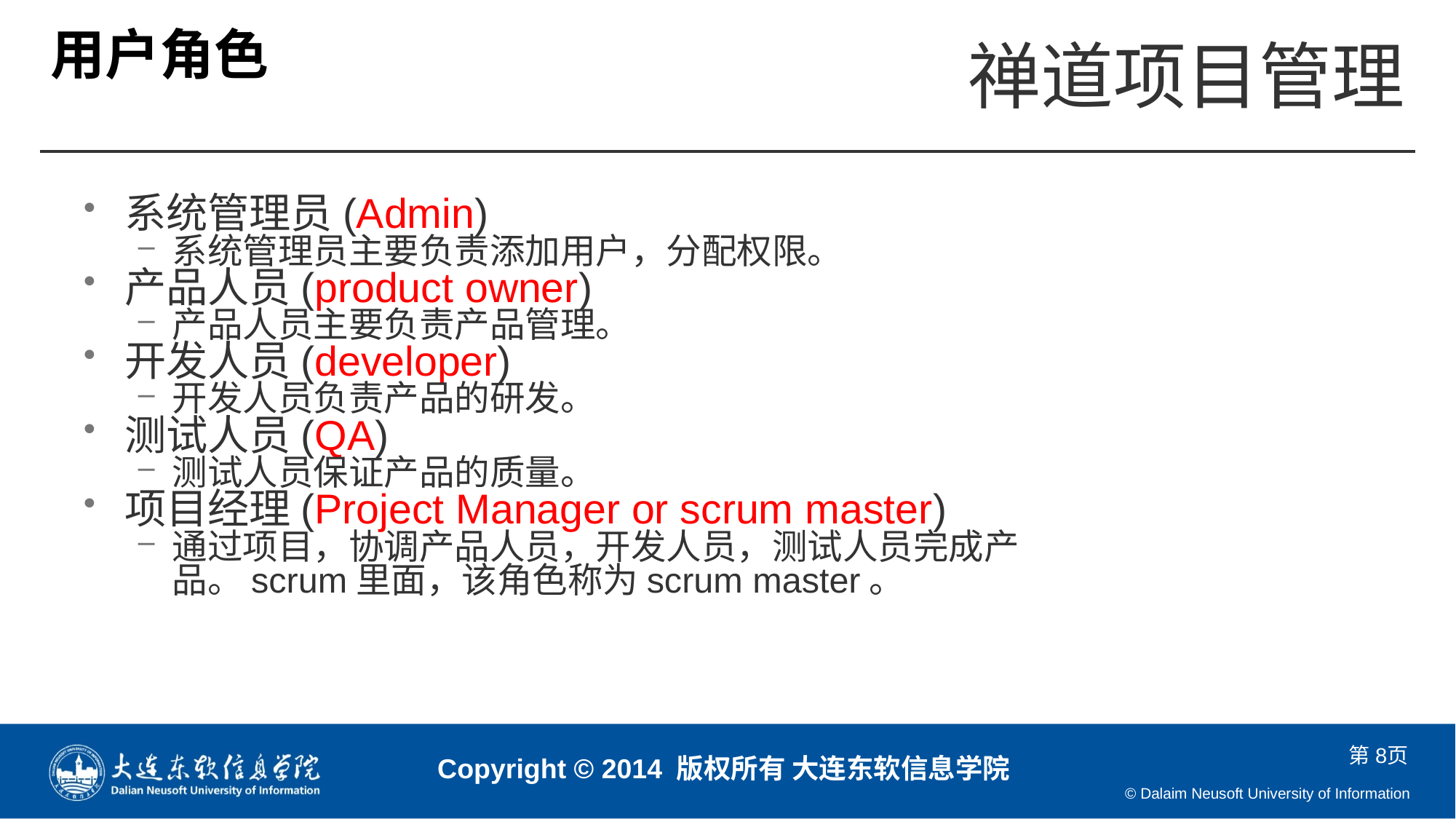

# 用户角色

系统管理员(Admin)
系统管理员主要负责添加用户，分配权限。
产品人员(product owner)
产品人员主要负责产品管理。
开发人员(developer)
开发人员负责产品的研发。
测试人员(QA)
测试人员保证产品的质量。
项目经理(Project Manager or scrum master)
通过项目，协调产品人员，开发人员，测试人员完成产品。scrum里面，该角色称为scrum master。